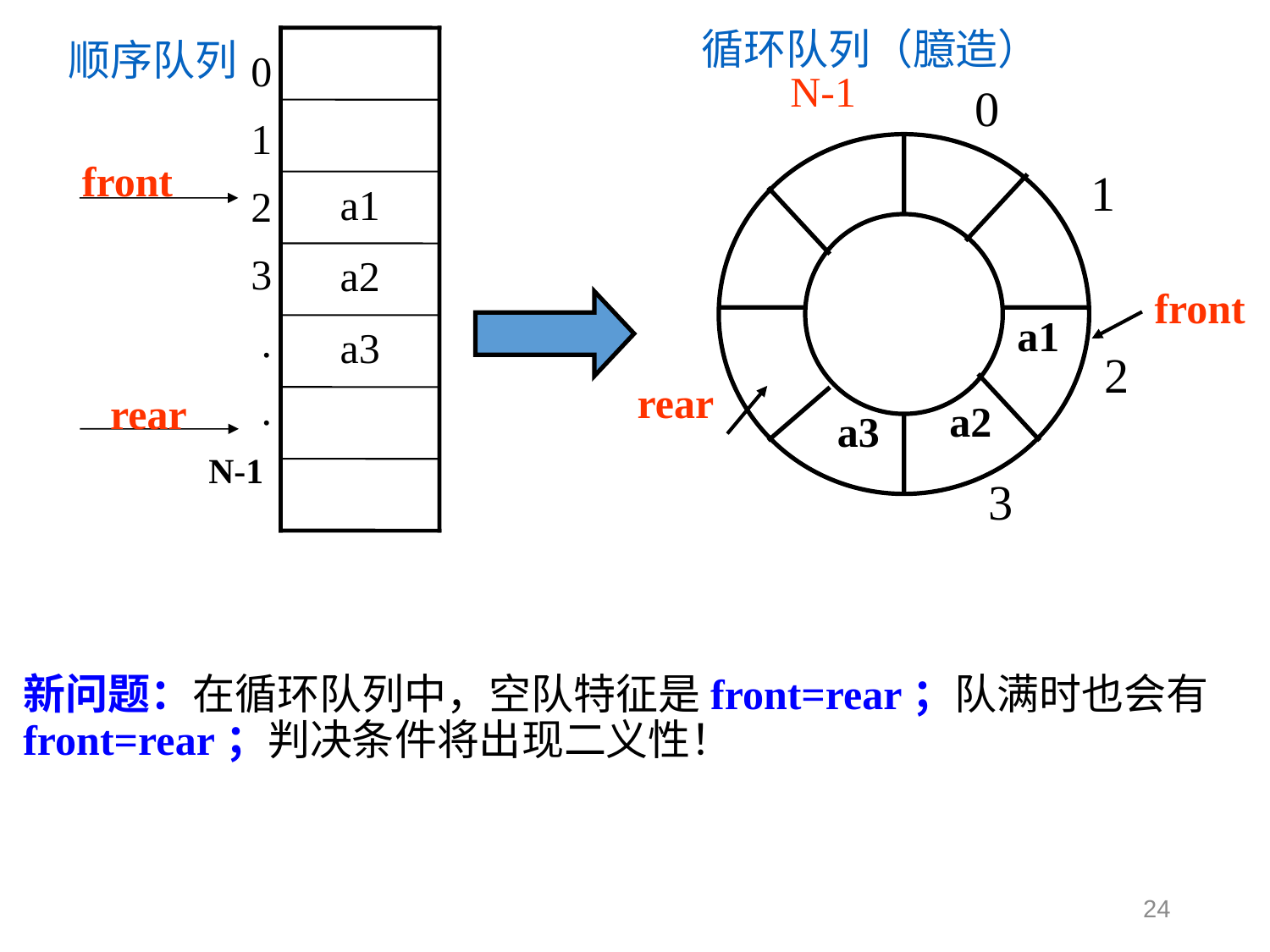

循环队列（臆造）
N-1
0

1
front
a1

2
rear

a2
a3
3
顺序队列

    0
    1
    2
    3
     .
     .
N-1

front
a1

a2

a3

rear

新问题：在循环队列中，空队特征是front=rear；队满时也会有front=rear；判决条件将出现二义性！
24